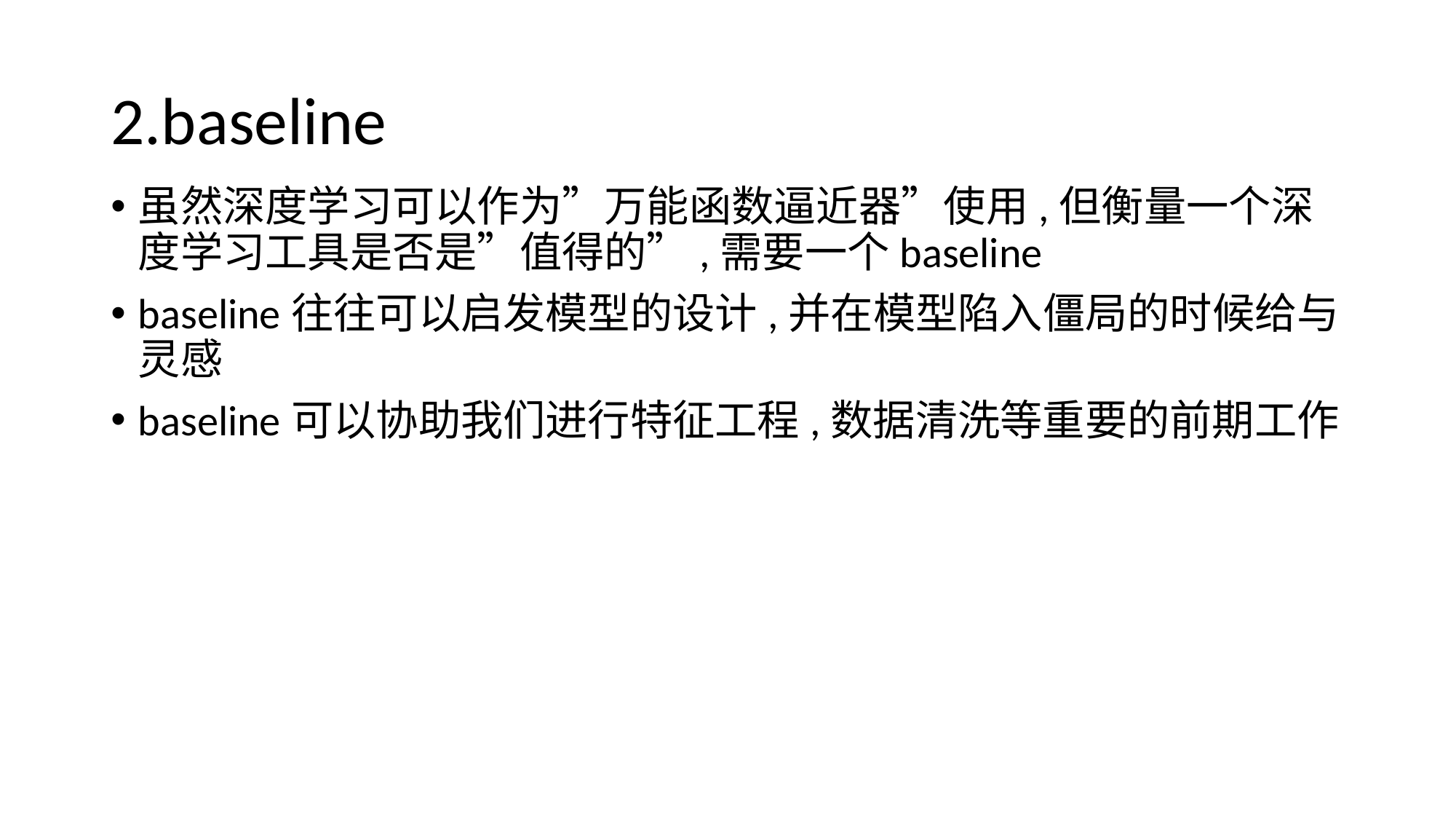

# 2.baseline
虽然深度学习可以作为”万能函数逼近器”使用,但衡量一个深度学习工具是否是”值得的”,需要一个baseline
baseline往往可以启发模型的设计,并在模型陷入僵局的时候给与灵感
baseline可以协助我们进行特征工程,数据清洗等重要的前期工作